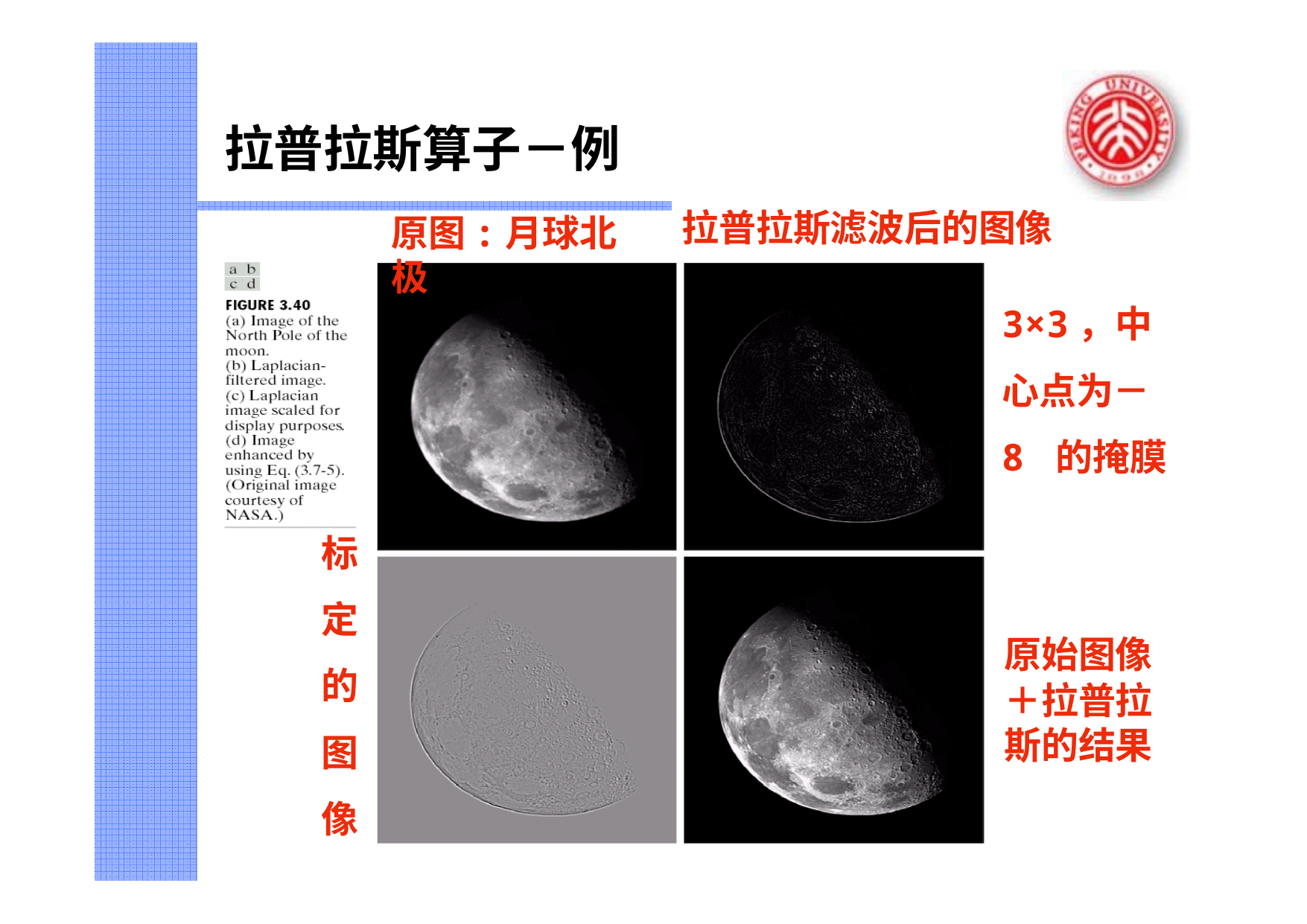

# 拉普拉斯算子－例
拉普拉斯滤波后的图像
3×3，中 心点为－8 的掩膜
原图:月球北极

标 定 的 图 像
原始图像
＋拉普拉 斯的结果